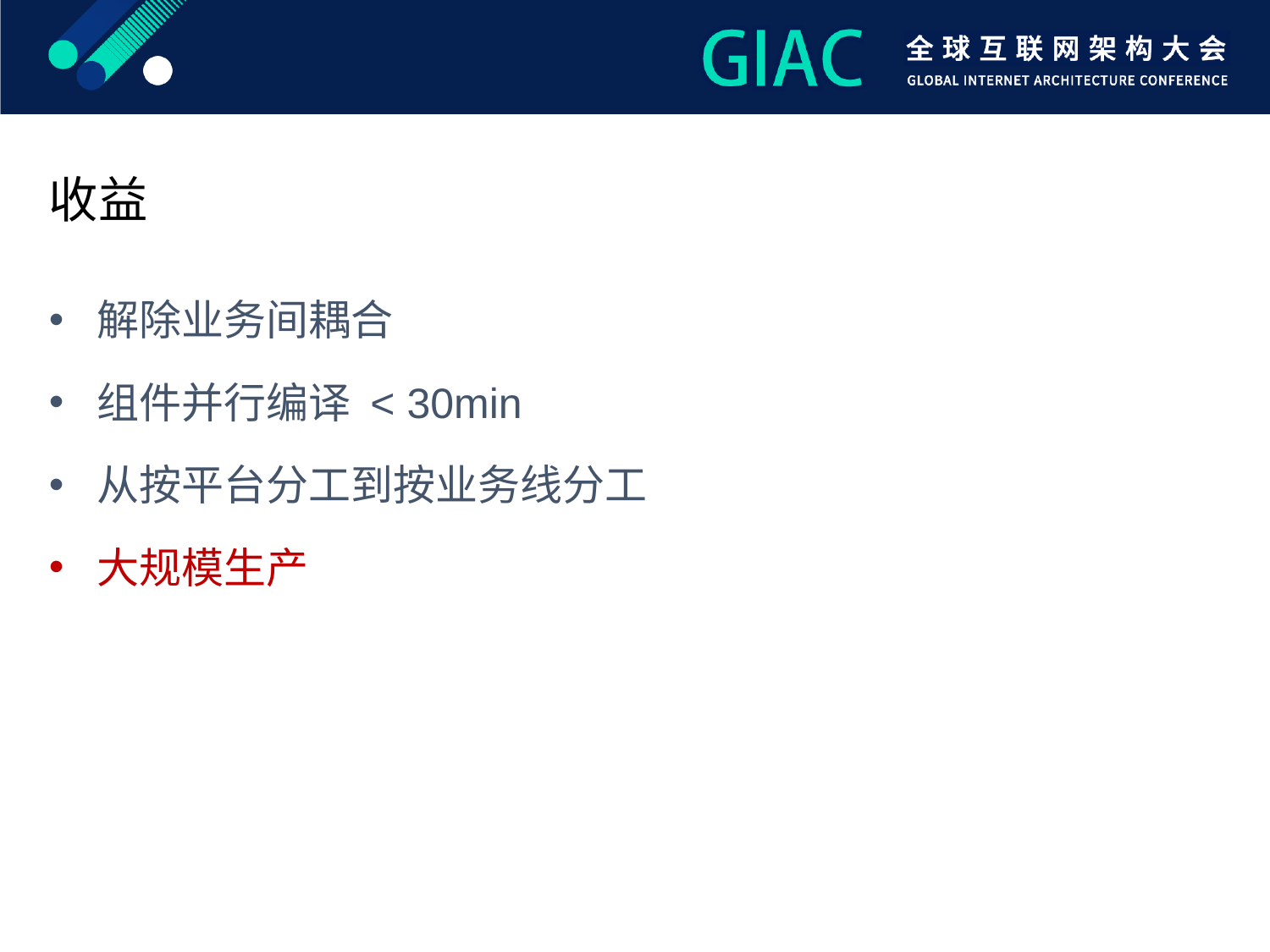

收益
解除业务间耦合
组件并行编译 < 30min
从按平台分工到按业务线分工
大规模生产